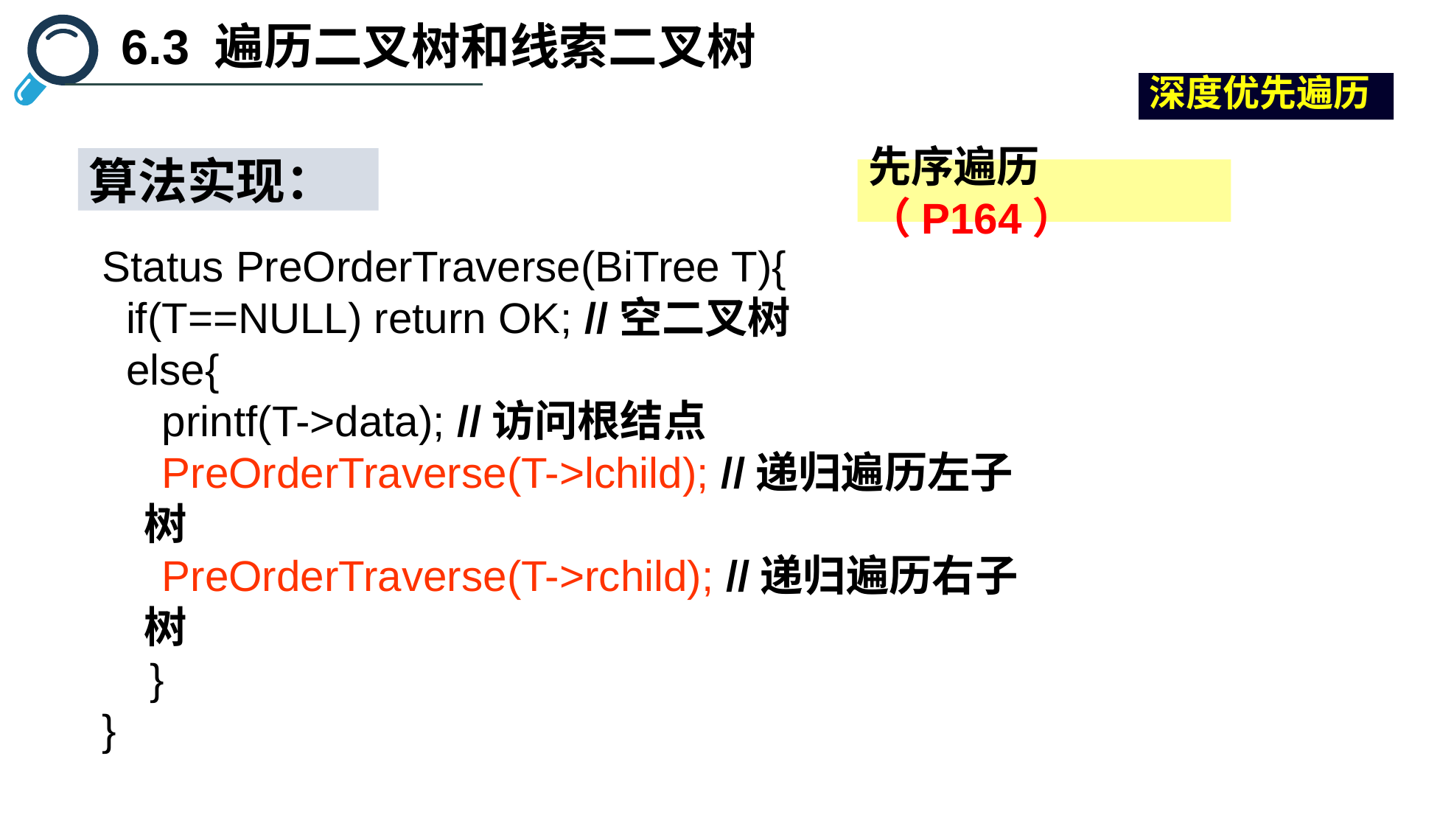

6.3 遍历二叉树和线索二叉树
深度优先遍历
算法实现：
先序遍历（P164）
Status PreOrderTraverse(BiTree T){
  if(T==NULL) return OK; //空二叉树
  else{
     printf(T->data); //访问根结点
     PreOrderTraverse(T->lchild); //递归遍历左子树
     PreOrderTraverse(T->rchild); //递归遍历右子树
    }
}